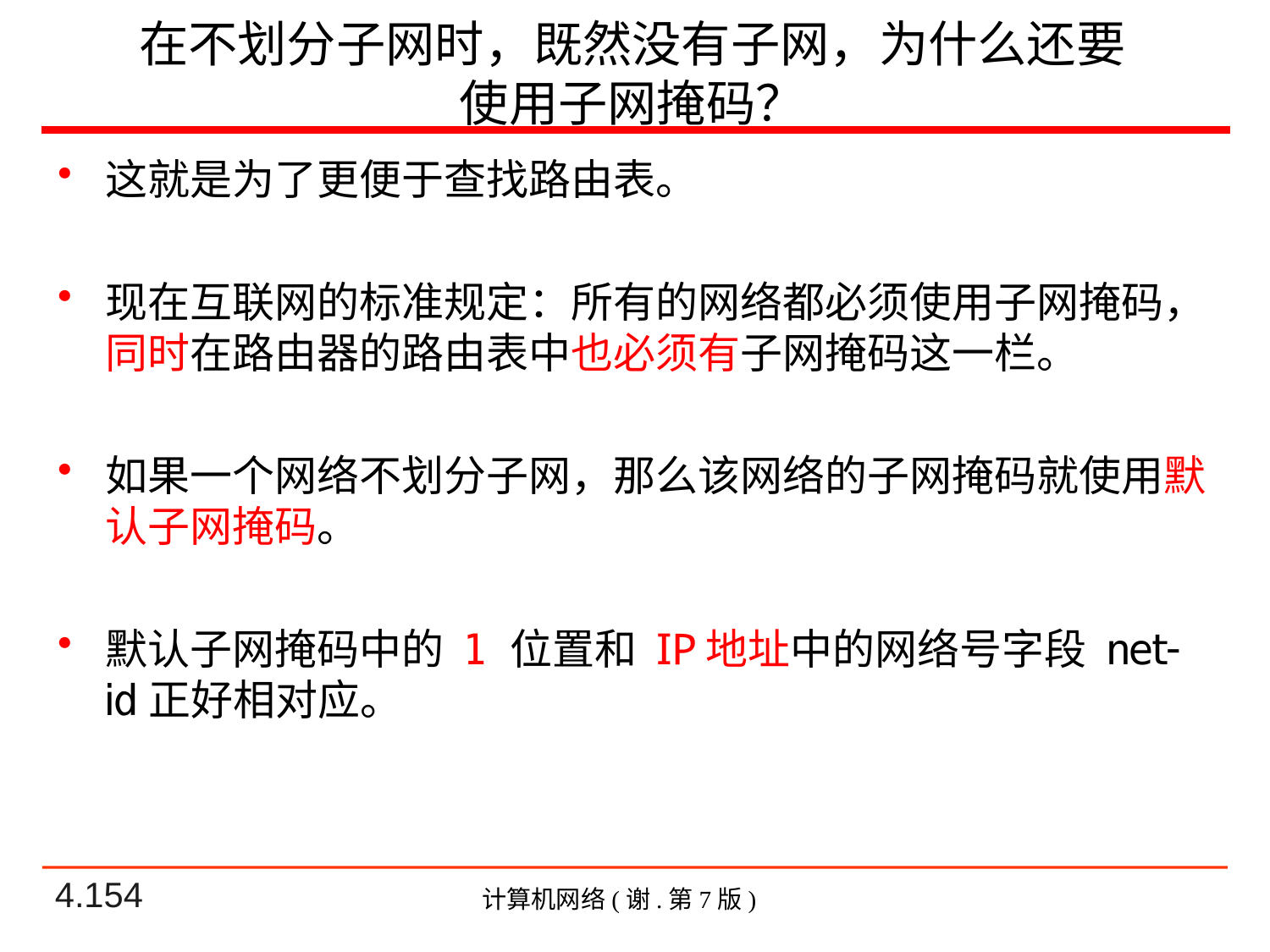

# 在不划分子网时，既然没有子网，为什么还要 使用子网掩码？
这就是为了更便于查找路由表。

现在互联网的标准规定：所有的网络都必须使用子网掩码，同时在路由器的路由表中也必须有子网掩码这一栏。

如果一个网络不划分子网，那么该网络的子网掩码就使用默认子网掩码。

默认子网掩码中的 1 位置和 IP地址中的网络号字段 net-id正好相对应。